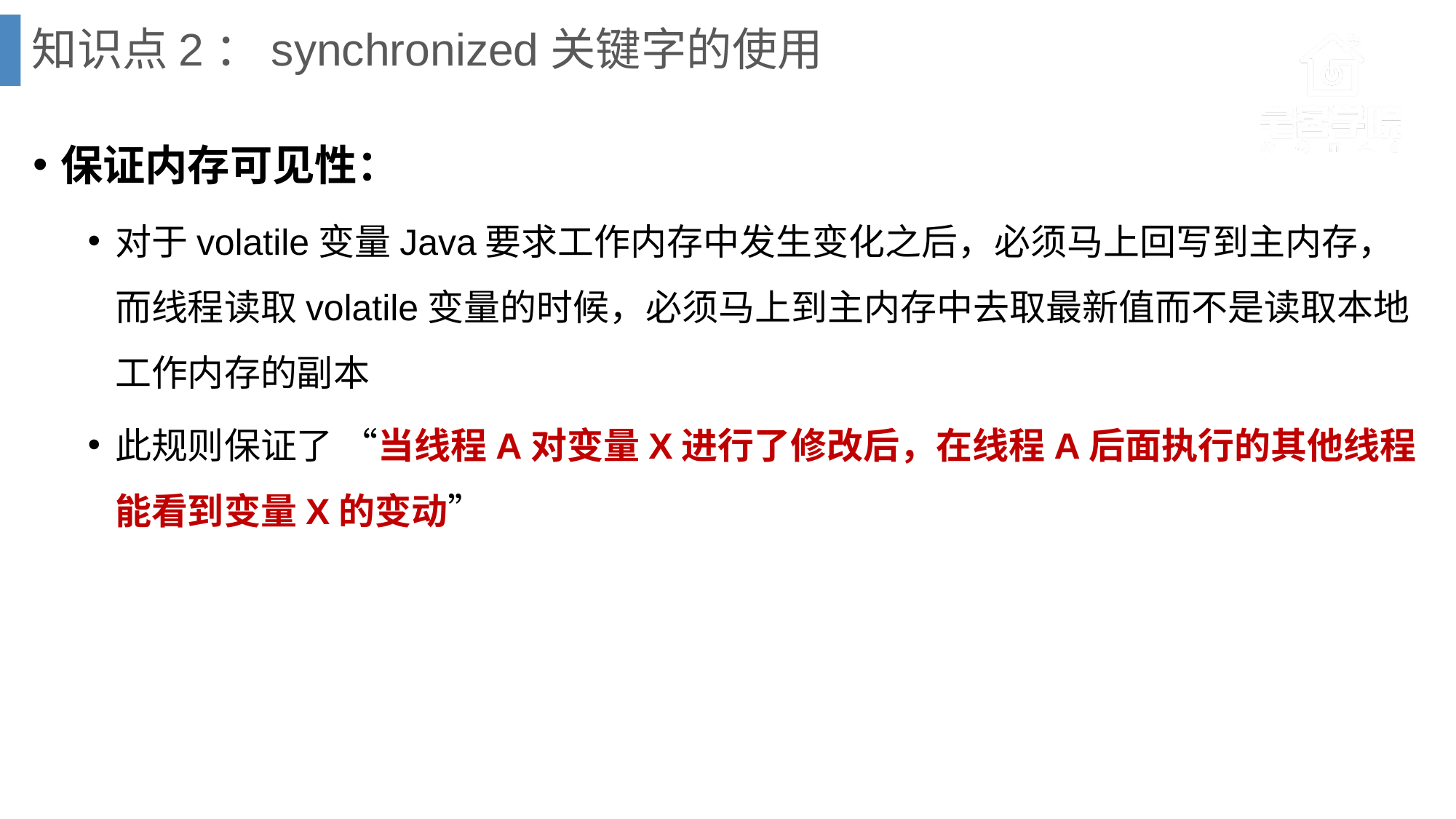

# 知识点2：synchronized关键字的使用
保证内存可见性：
对于volatile变量Java要求工作内存中发生变化之后，必须马上回写到主内存，而线程读取volatile变量的时候，必须马上到主内存中去取最新值而不是读取本地工作内存的副本
此规则保证了 “当线程A对变量X进行了修改后，在线程A后面执行的其他线程能看到变量X的变动”